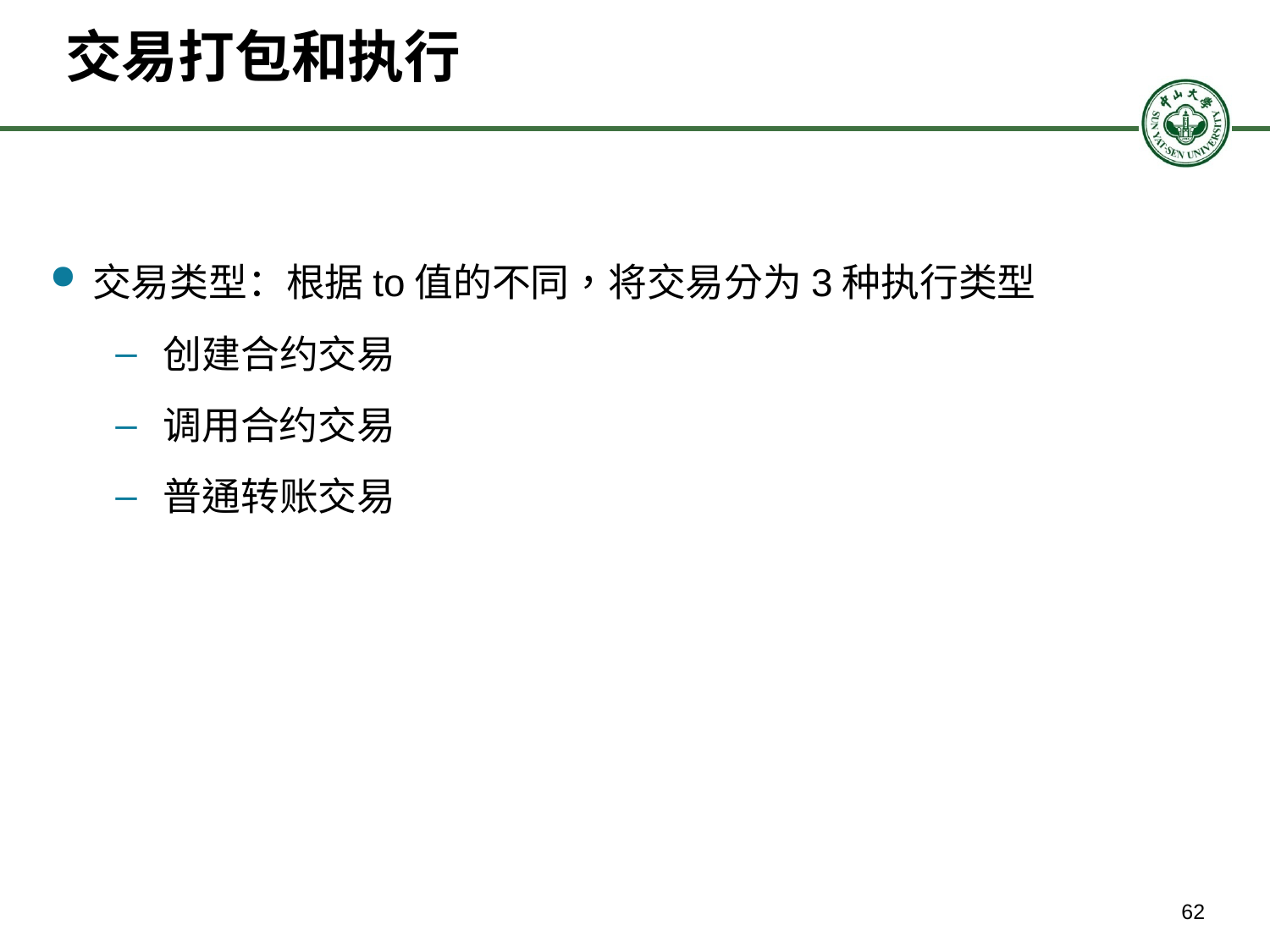

# 交易打包和执行
交易类型：根据to值的不同，将交易分为3种执行类型
创建合约交易
调用合约交易
普通转账交易